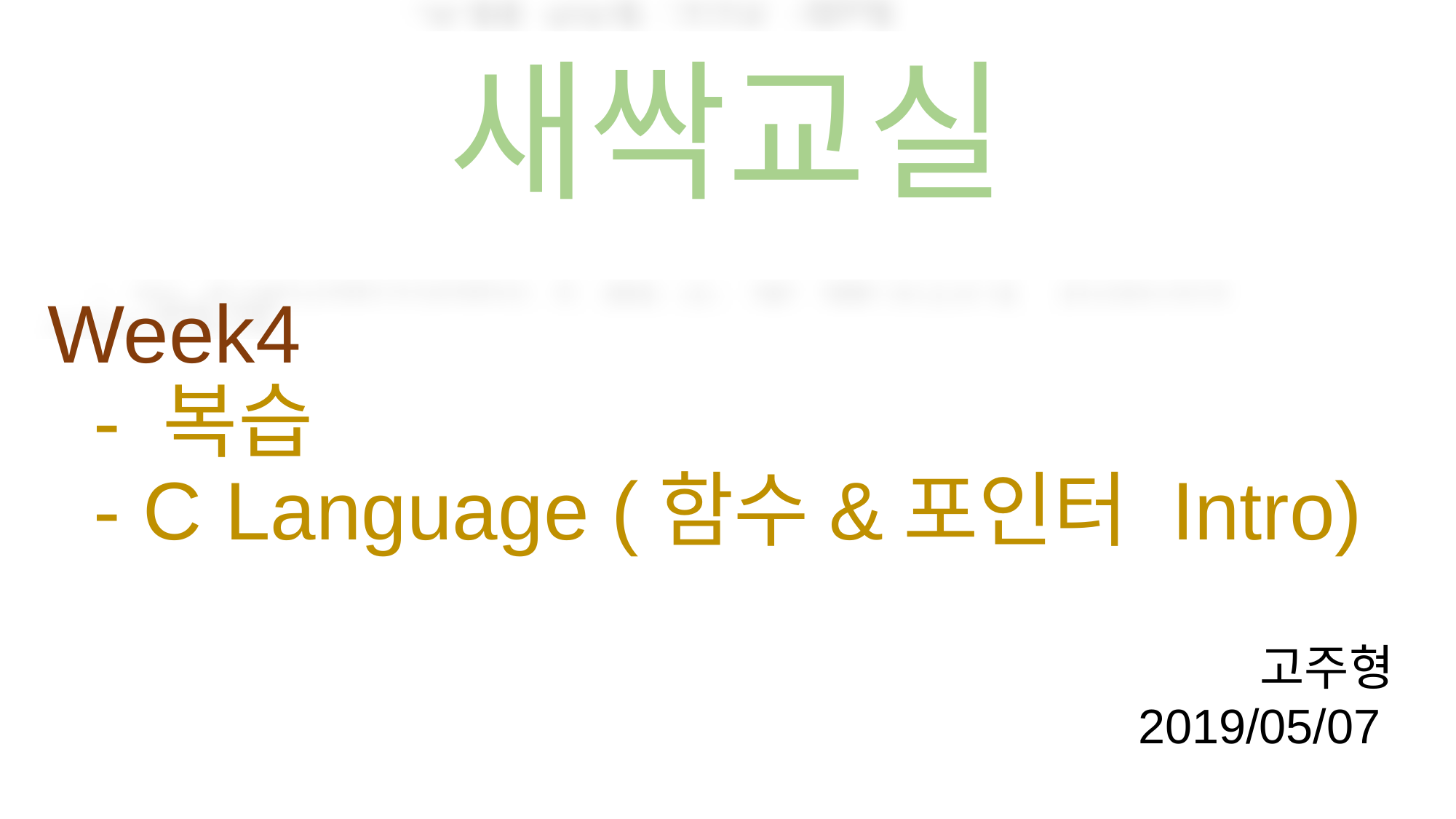

# 새싹교실
Week4
  - 복습
  - C Language (함수&포인터 Intro)
고주형
2019/05/07